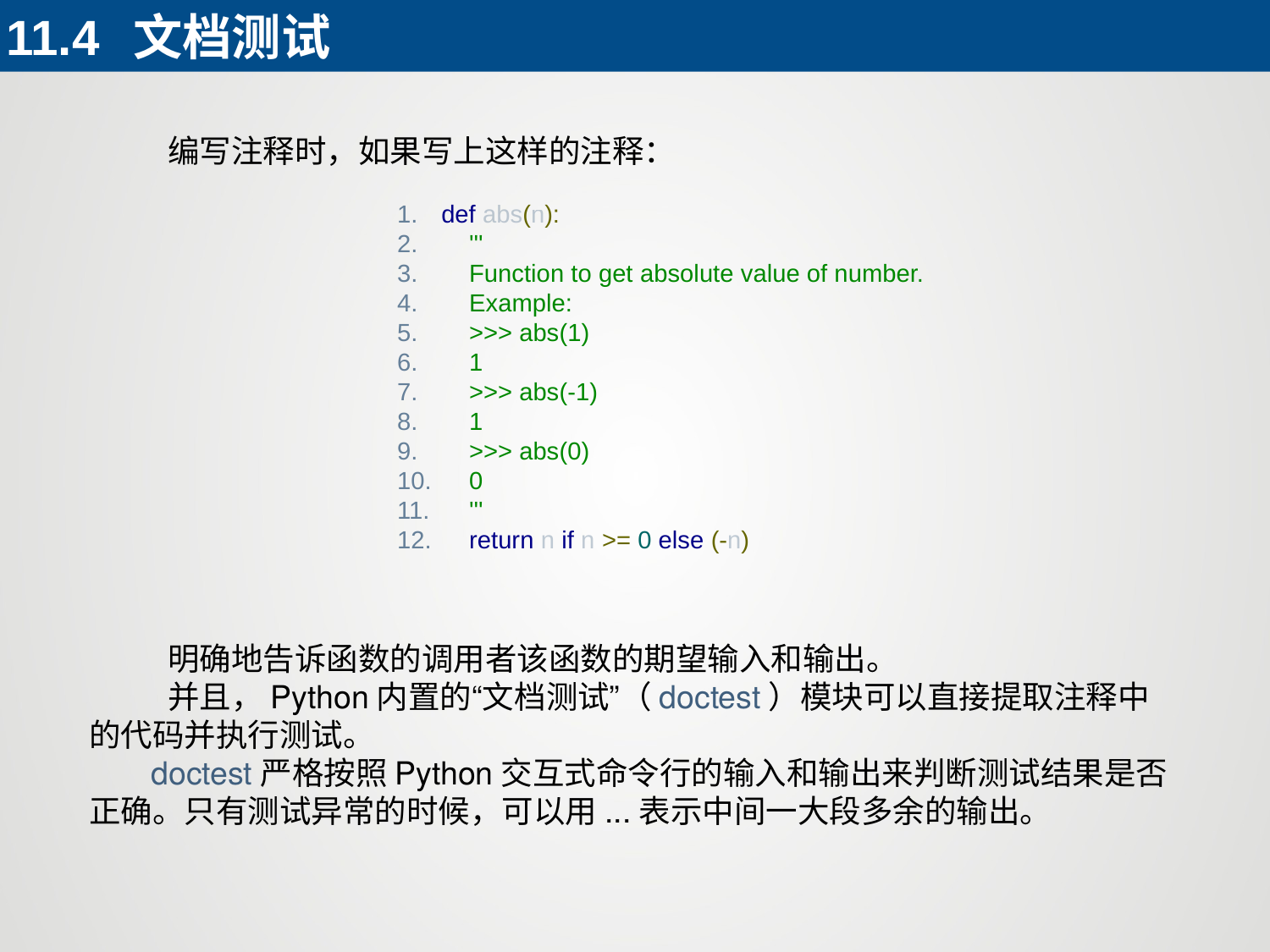

11.4	文档测试
        编写注释时，如果写上这样的注释：
def abs(n):
    '''
    Function to get absolute value of number.
    Example:
    >>> abs(1)
    1
    >>> abs(-1)
    1
    >>> abs(0)
    0
    '''
    return n if n >= 0 else (-n)
        明确地告诉函数的调用者该函数的期望输入和输出。
        并且，Python内置的“文档测试”（doctest）模块可以直接提取注释中的代码并执行测试。
       doctest严格按照Python交互式命令行的输入和输出来判断测试结果是否正确。只有测试异常的时候，可以用...表示中间一大段多余的输出。